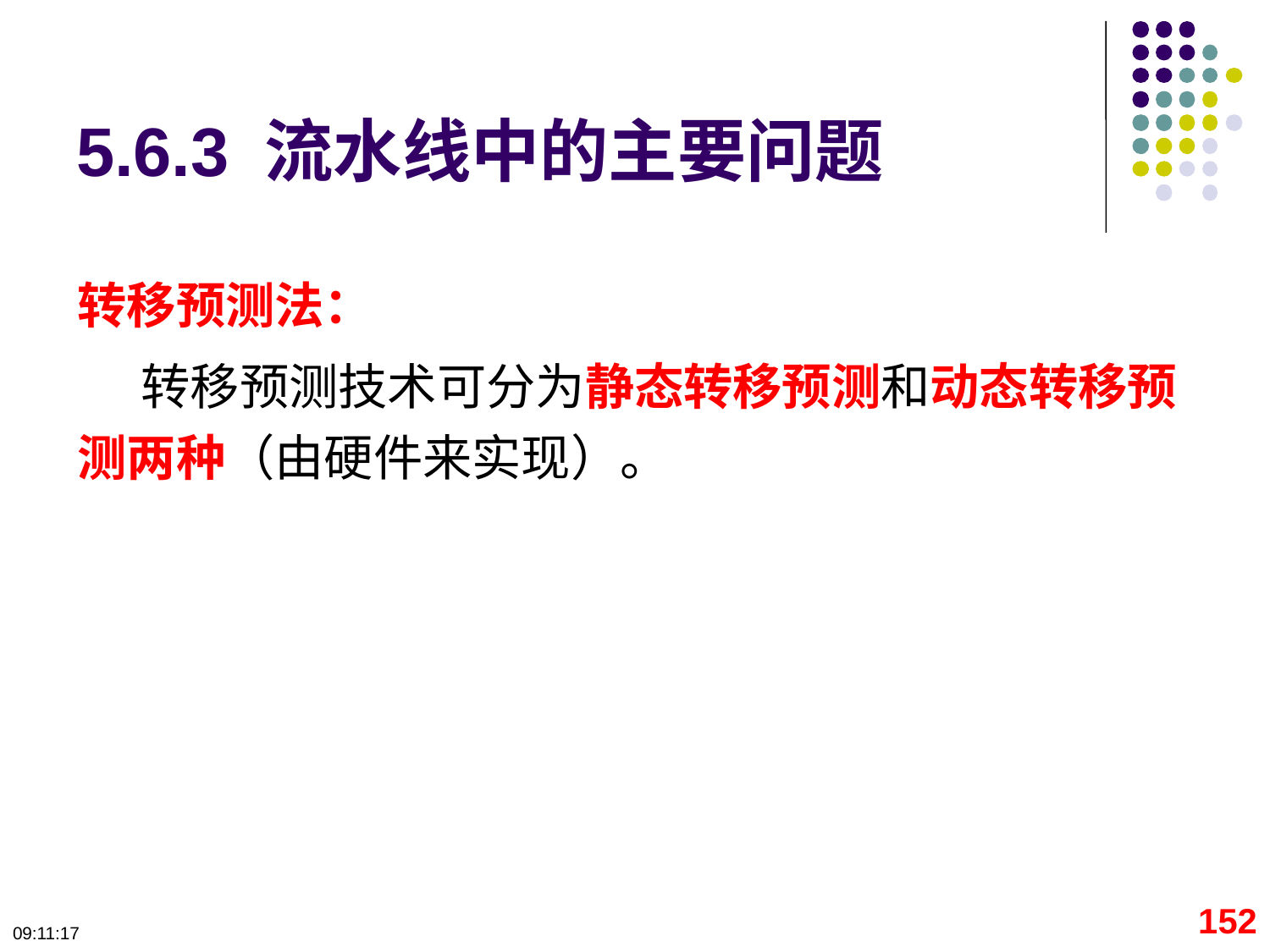

# 5.6.3 流水线中的主要问题
转移预测法：
转移预测技术可分为静态转移预测和动态转移预测两种（由硬件来实现）。
152
09:11:17